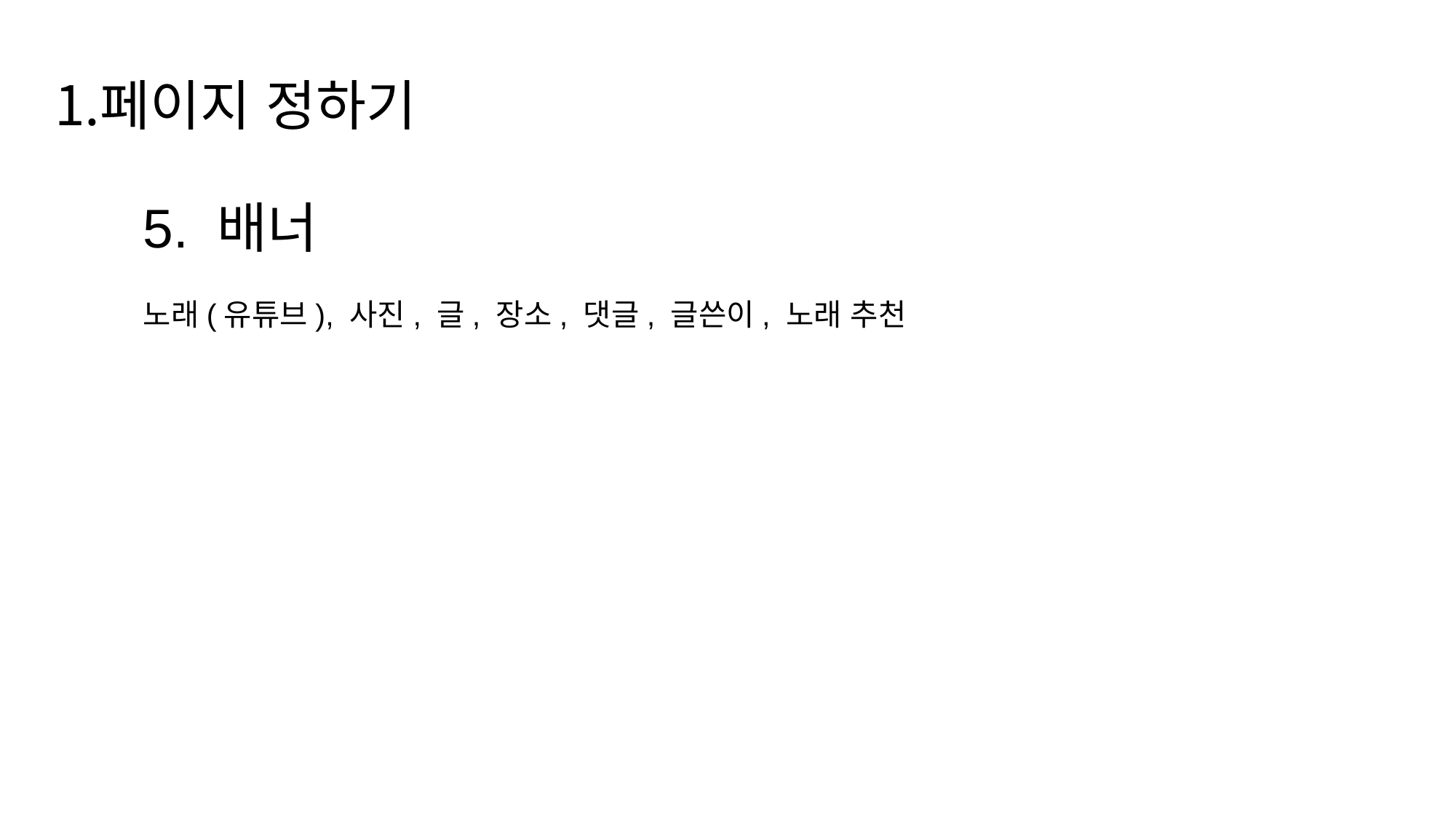

페이지 정하기
5. 배너
노래(유튜브), 사진, 글, 장소, 댓글, 글쓴이, 노래 추천